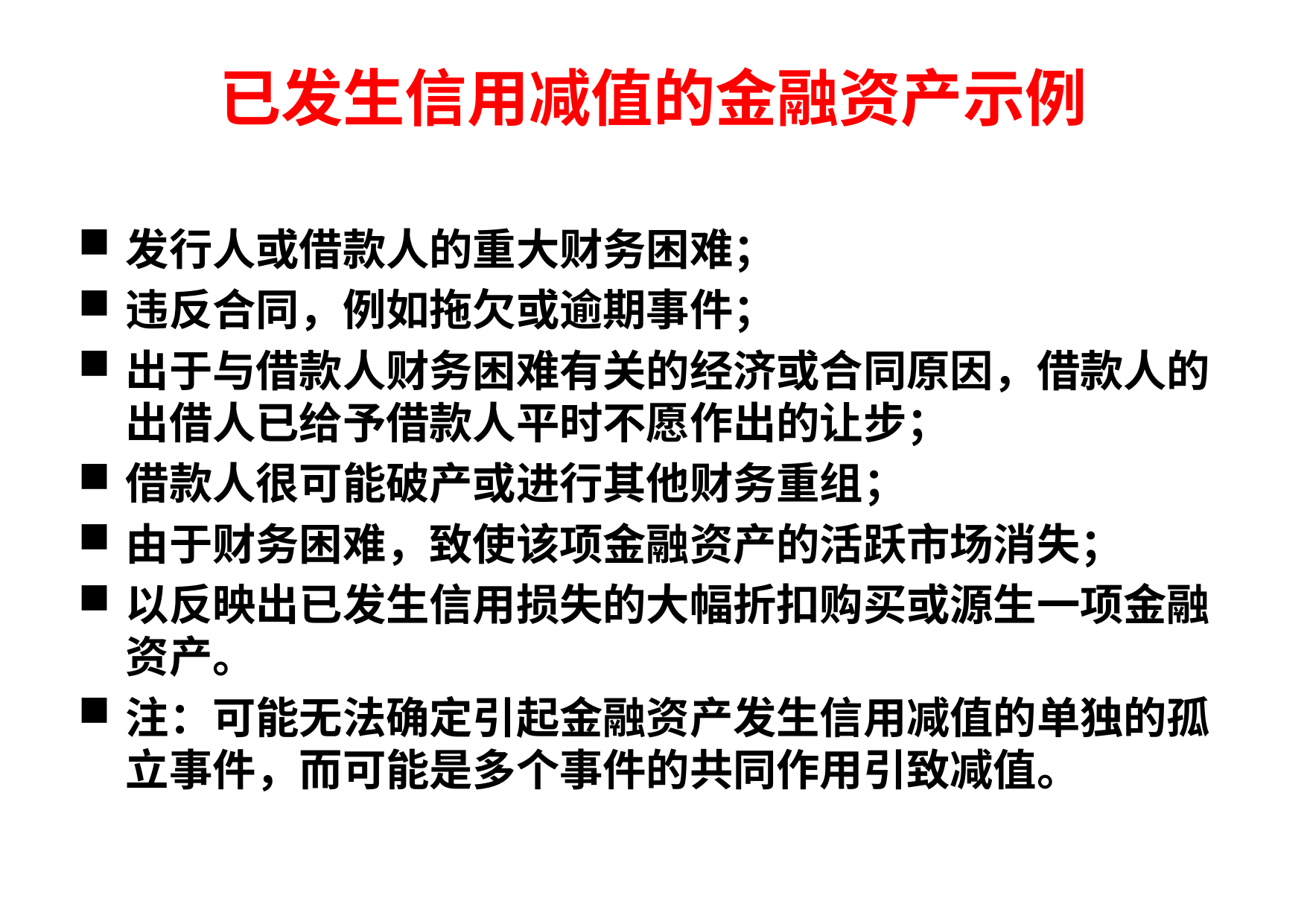

# 已发生信用减值的金融资产示例
发行人或借款人的重大财务困难；
违反合同，例如拖欠或逾期事件；
出于与借款人财务困难有关的经济或合同原因，借款人的出借人已给予借款人平时不愿作出的让步；
借款人很可能破产或进行其他财务重组；
由于财务困难，致使该项金融资产的活跃市场消失；
以反映出已发生信用损失的大幅折扣购买或源生一项金融资产。
注：可能无法确定引起金融资产发生信用减值的单独的孤立事件，而可能是多个事件的共同作用引致减值。
26